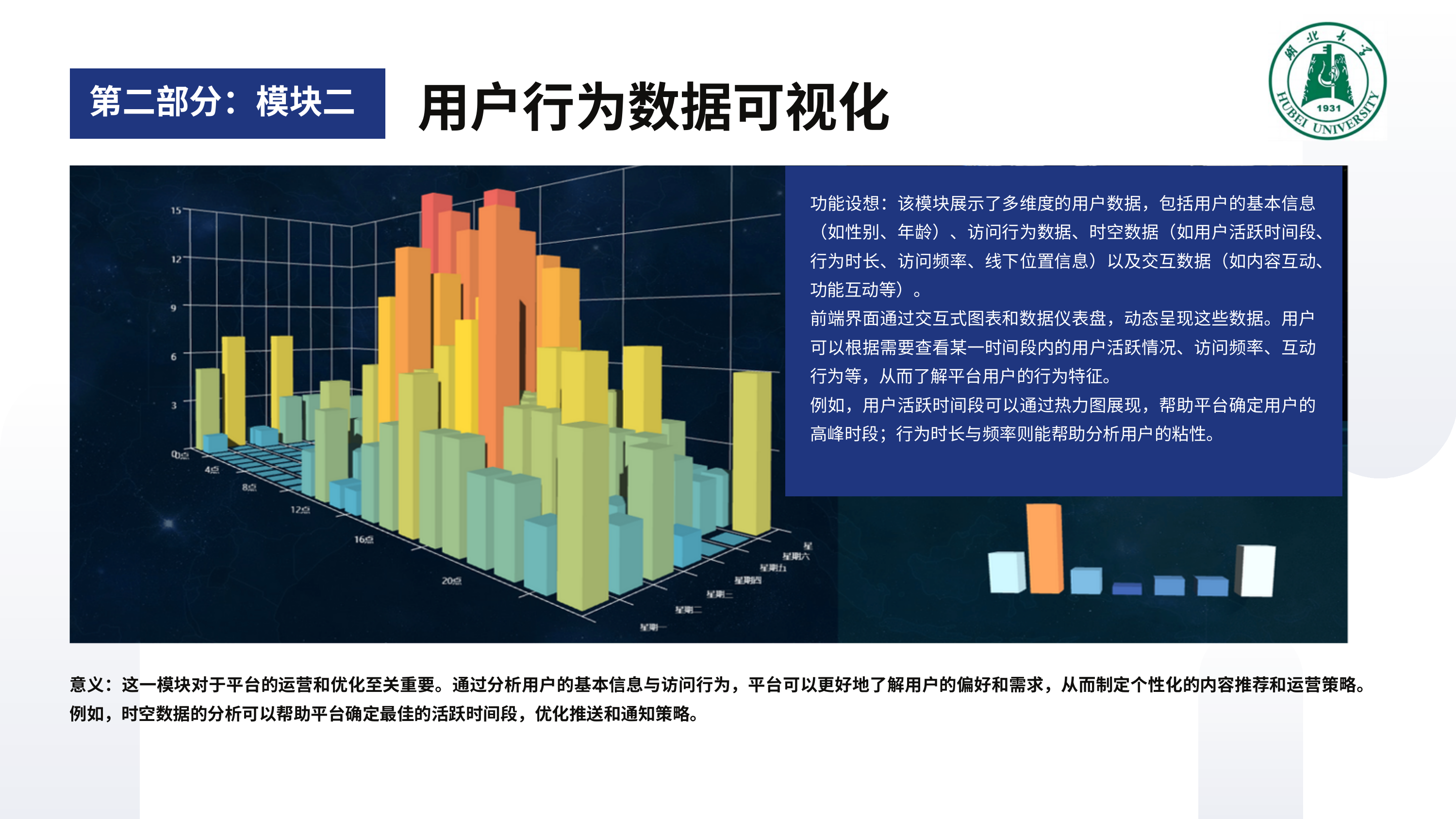

第二章节

用户行为数据可视化
第二部分：模块二

功能设想：该模块展示了多维度的用户数据，包括用户的基本信息（如性别、年龄）、访问行为数据、时空数据（如用户活跃时间段、行为时长、访问频率、线下位置信息）以及交互数据（如内容互动、功能互动等）。
前端界面通过交互式图表和数据仪表盘，动态呈现这些数据。用户可以根据需要查看某一时间段内的用户活跃情况、访问频率、互动行为等，从而了解平台用户的行为特征。
例如，用户活跃时间段可以通过热力图展现，帮助平台确定用户的高峰时段；行为时长与频率则能帮助分析用户的粘性。

意义：这一模块对于平台的运营和优化至关重要。通过分析用户的基本信息与访问行为，平台可以更好地了解用户的偏好和需求，从而制定个性化的内容推荐和运营策略。例如，时空数据的分析可以帮助平台确定最佳的活跃时间段，优化推送和通知策略。